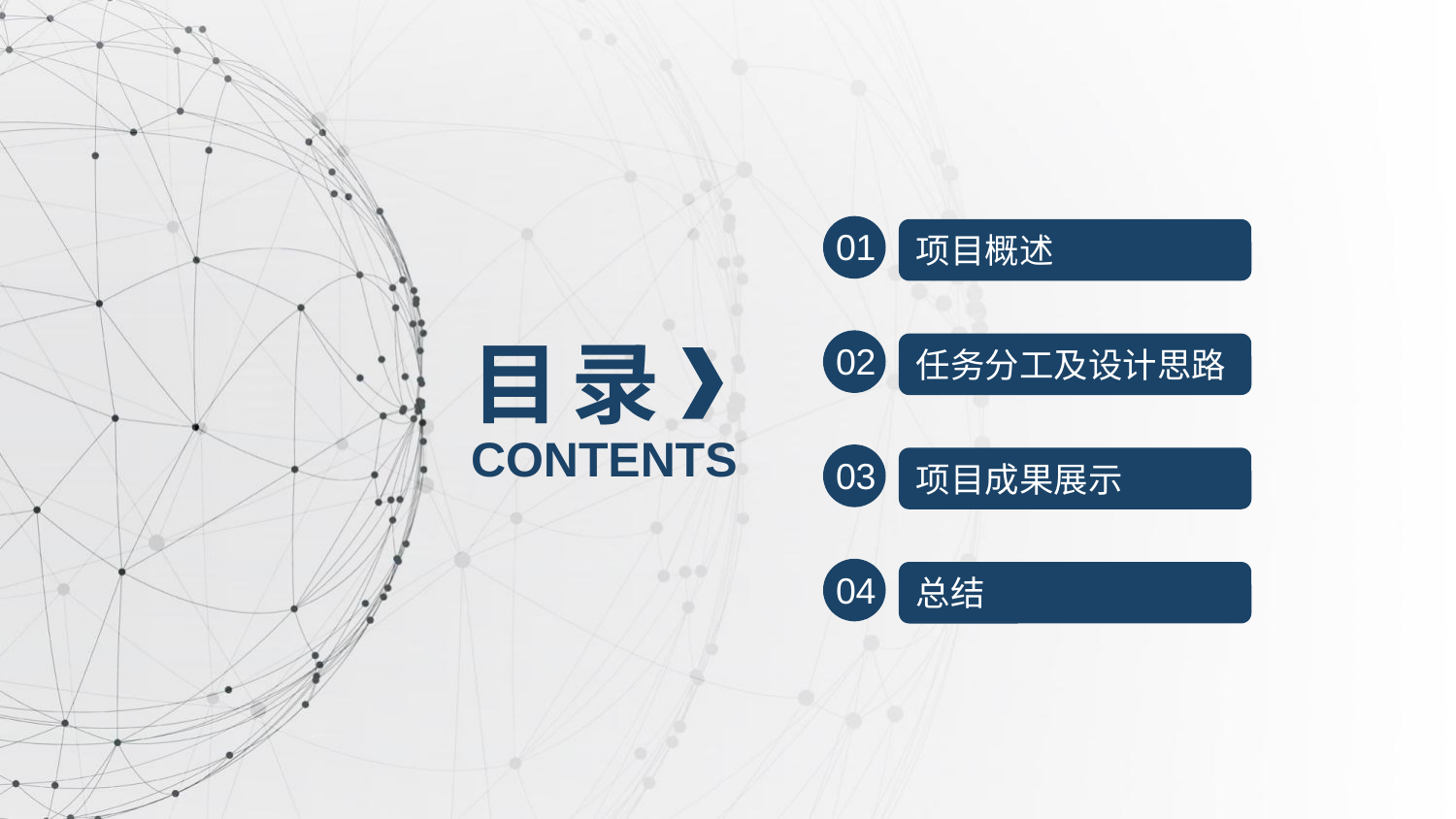

01
项目概述
目 录

02
任务分工及设计思路

CONTENTS

03
项目成果展示

04
总结